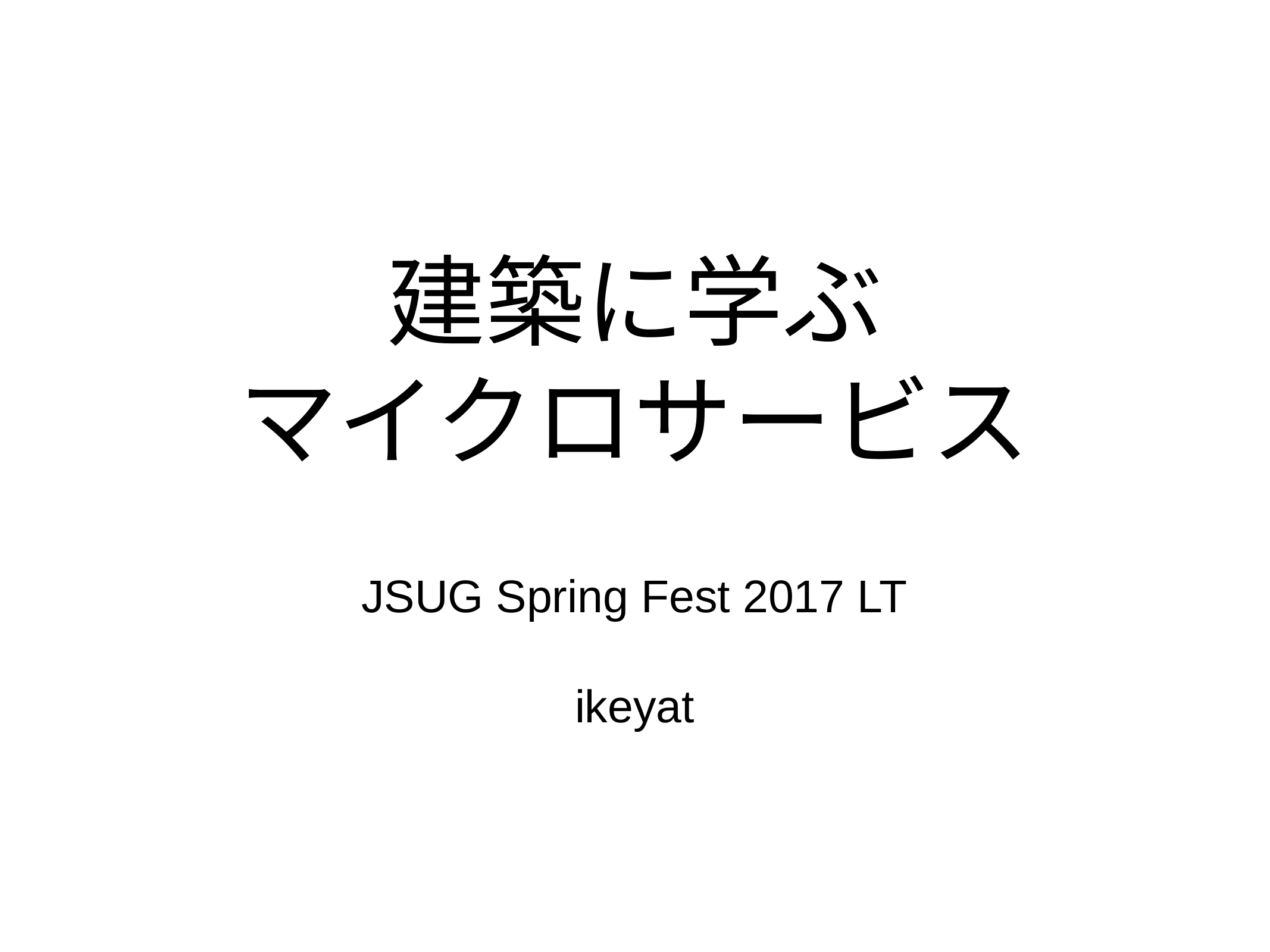

# 建築に学ぶ
マイクロサービス
JSUG Spring Fest 2017 LT

ikeyat